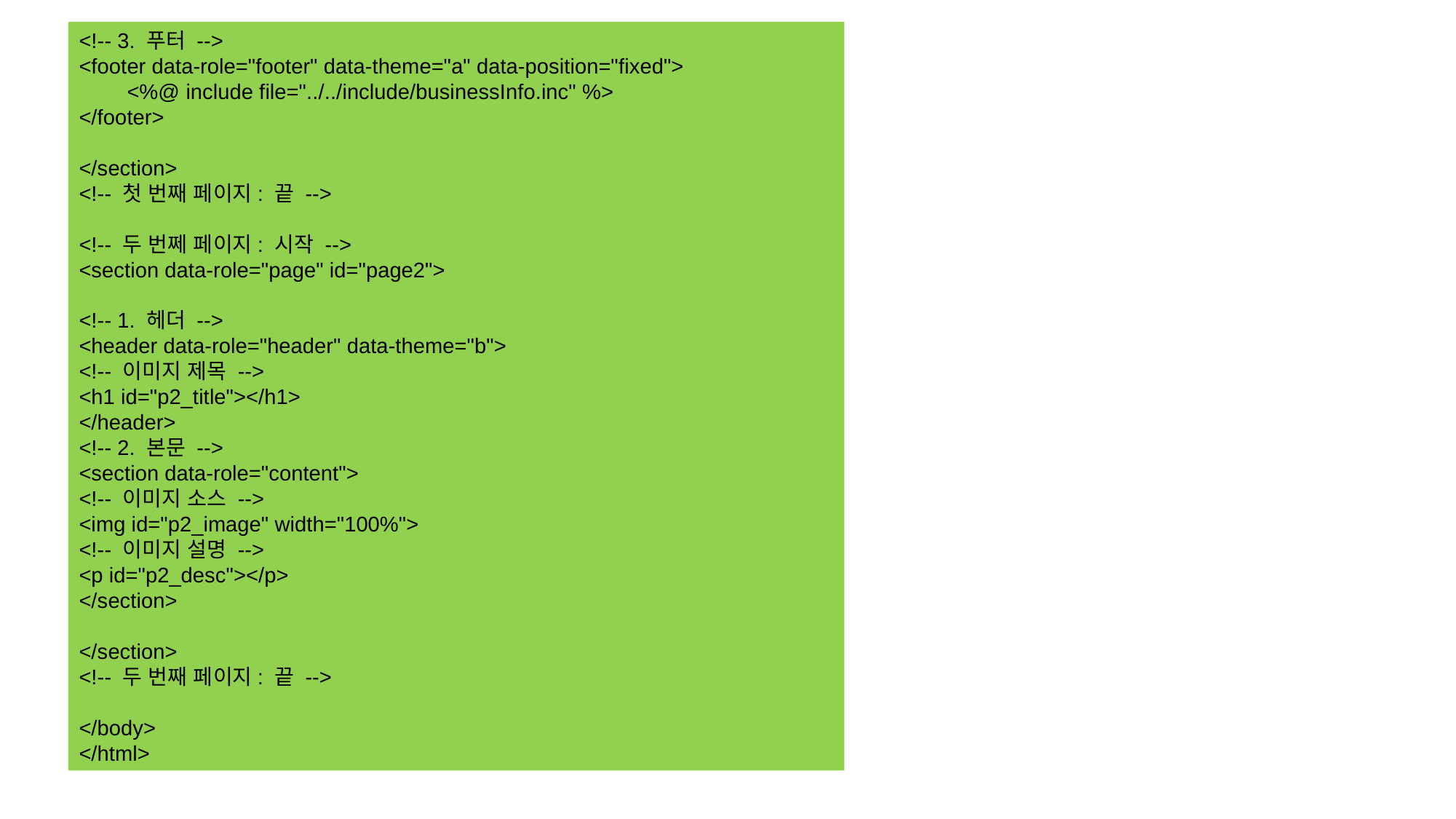

<!-- 3. 푸터 -->
<footer data-role="footer" data-theme="a" data-position="fixed">
        <%@ include file="../../include/businessInfo.inc" %>
</footer>

</section>
<!-- 첫 번째 페이지: 끝 -->

<!-- 두 번쩨 페이지: 시작 -->
<section data-role="page" id="page2">

<!-- 1. 헤더 -->
<header data-role="header" data-theme="b">
<!-- 이미지 제목 -->
<h1 id="p2_title"></h1>
</header>
<!-- 2. 본문 -->
<section data-role="content">
<!-- 이미지 소스 -->
<img id="p2_image" width="100%">
<!-- 이미지 설명 -->
<p id="p2_desc"></p>
</section>

</section>
<!-- 두 번째 페이지: 끝 -->

</body>
</html>